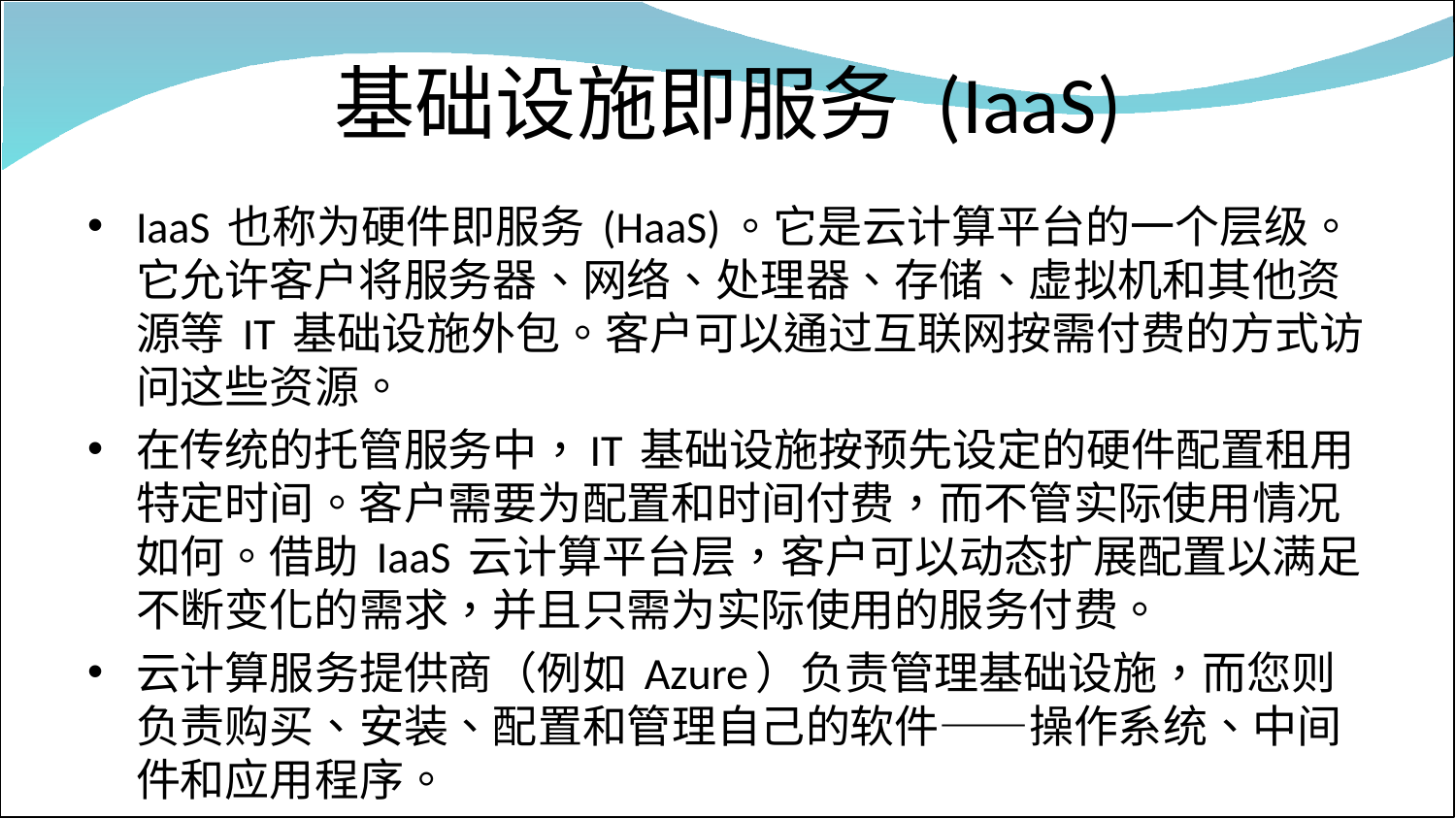

# 基础设施即服务 (IaaS)
IaaS 也称为硬件即服务 (HaaS)。它是云计算平台的一个层级。它允许客户将服务器、网络、处理器、存储、虚拟机和其他资源等 IT 基础设施外包。客户可以通过互联网按需付费的方式访问这些资源。
在传统的托管服务中，IT 基础设施按预先设定的硬件配置租用特定时间。客户需要为配置和时间付费，而不管实际使用情况如何。借助 IaaS 云计算平台层，客户可以动态扩展配置以满足不断变化的需求，并且只需为实际使用的服务付费。
云计算服务提供商（例如 Azure）负责管理基础设施，而您则负责购买、安装、配置和管理自己的软件——操作系统、中间件和应用程序。